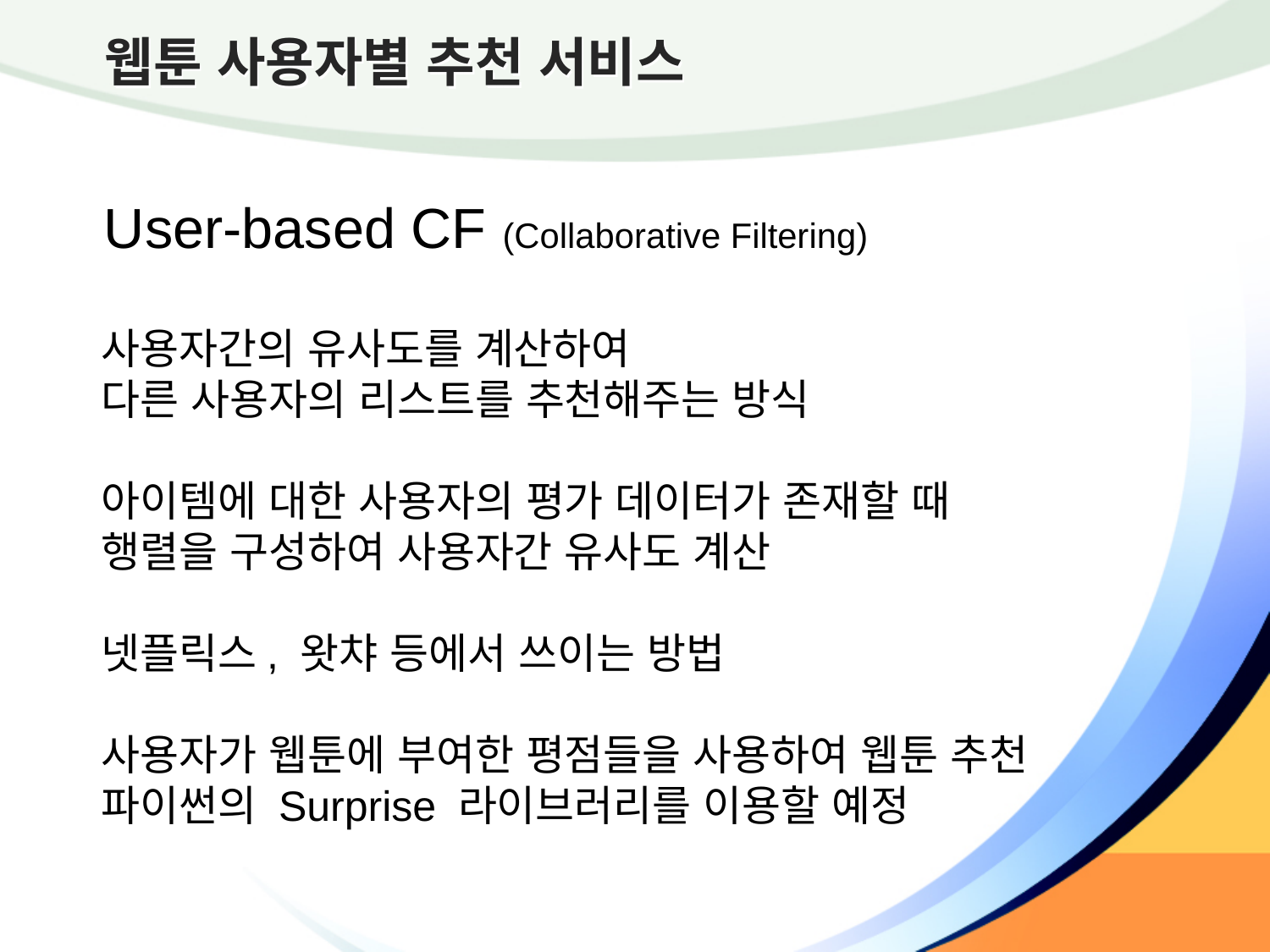

# 웹툰 사용자별 추천 서비스
User-based CF (Collaborative Filtering)
사용자간의 유사도를 계산하여
다른 사용자의 리스트를 추천해주는 방식

아이템에 대한 사용자의 평가 데이터가 존재할 때
행렬을 구성하여 사용자간 유사도 계산

넷플릭스, 왓챠 등에서 쓰이는 방법

사용자가 웹툰에 부여한 평점들을 사용하여 웹툰 추천
파이썬의 Surprise 라이브러리를 이용할 예정